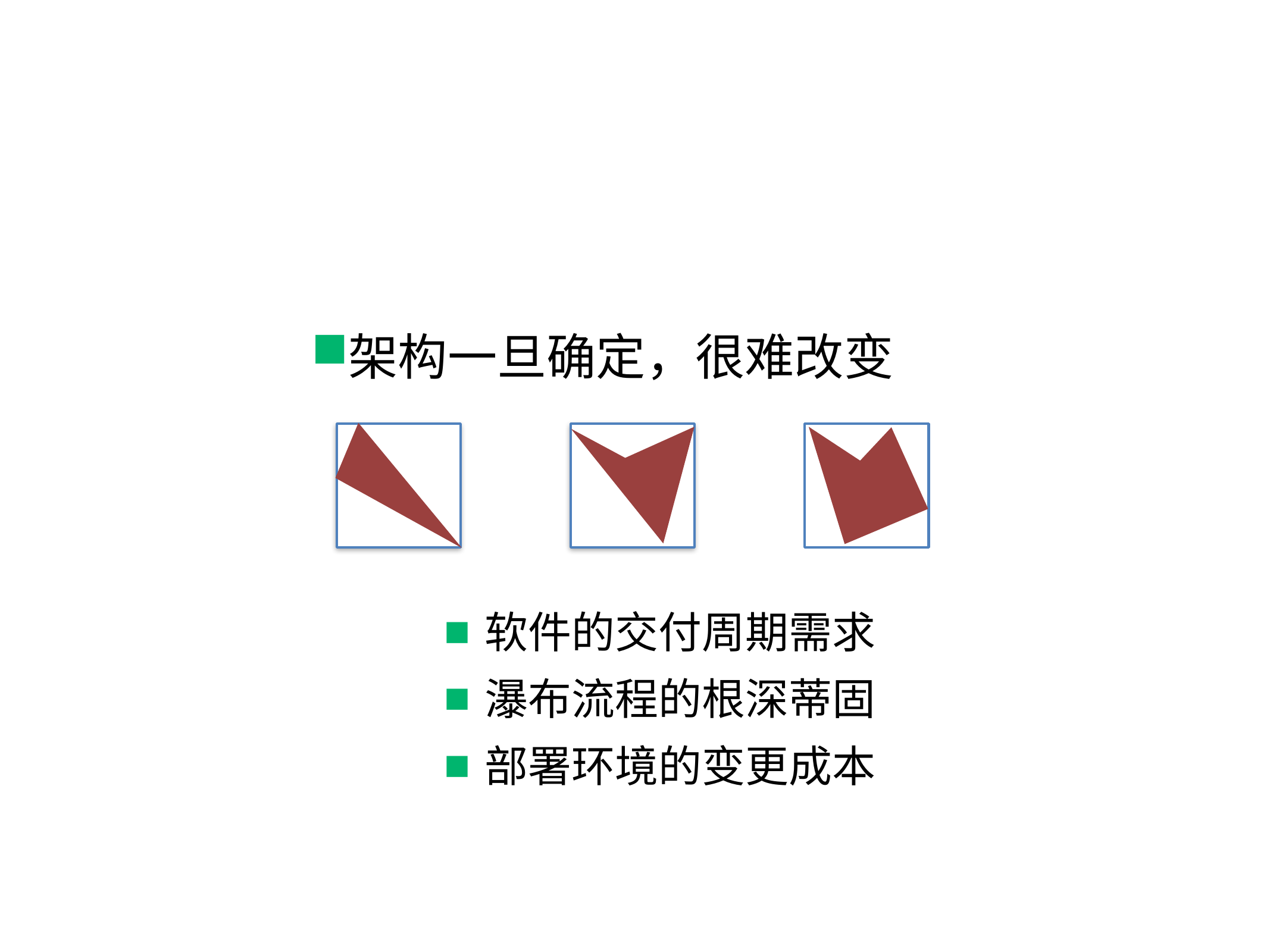

架构一旦确定，很难改变

软件的交付周期需求
瀑布流程的根深蒂固
部署环境的变更成本
39